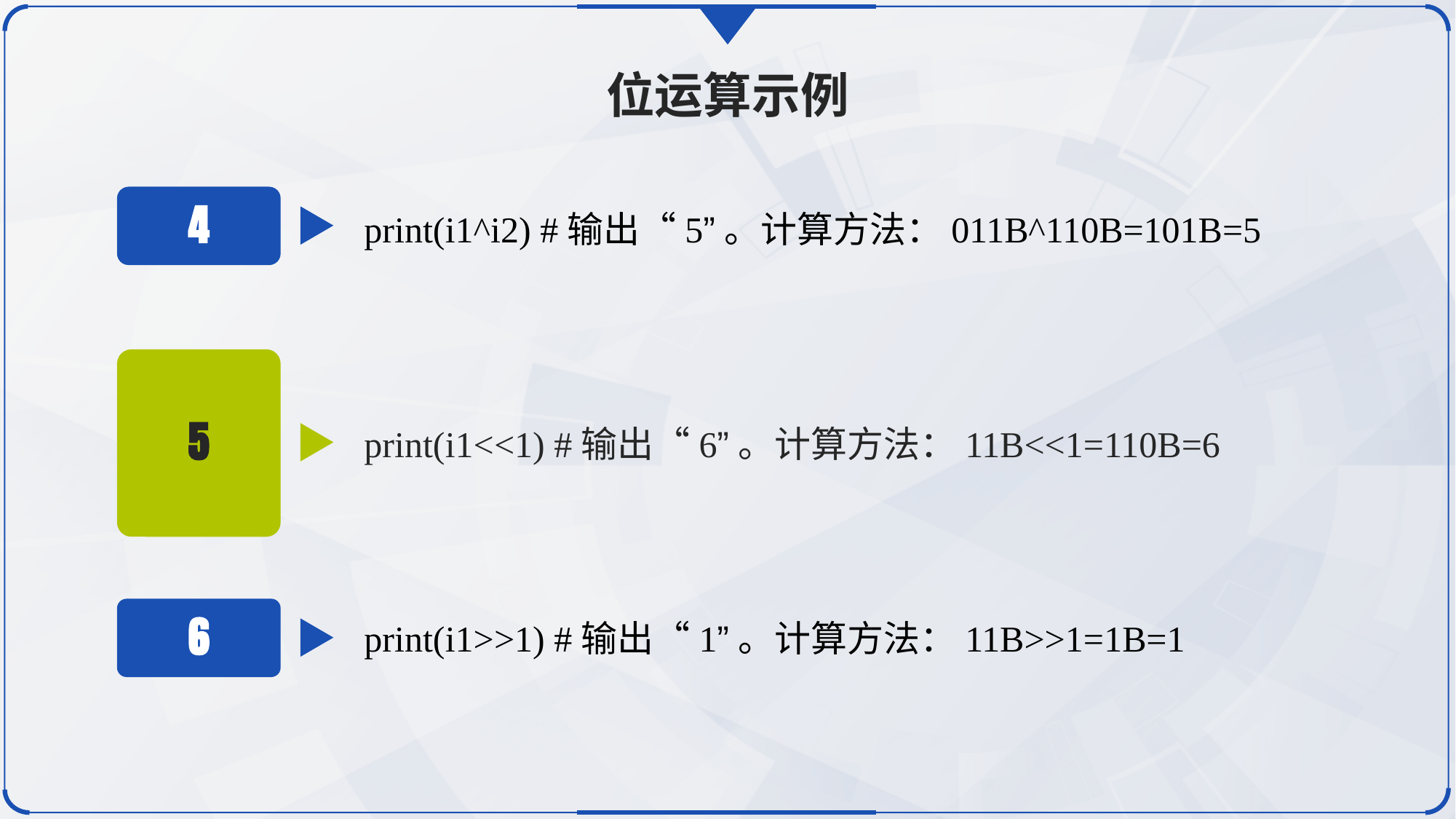

位运算示例

4
print(i1^i2) #输出“5”。计算方法：011B^110B=101B=5

5
print(i1<<1) #输出“6”。计算方法：11B<<1=110B=6

6
print(i1>>1) #输出“1”。计算方法：11B>>1=1B=1